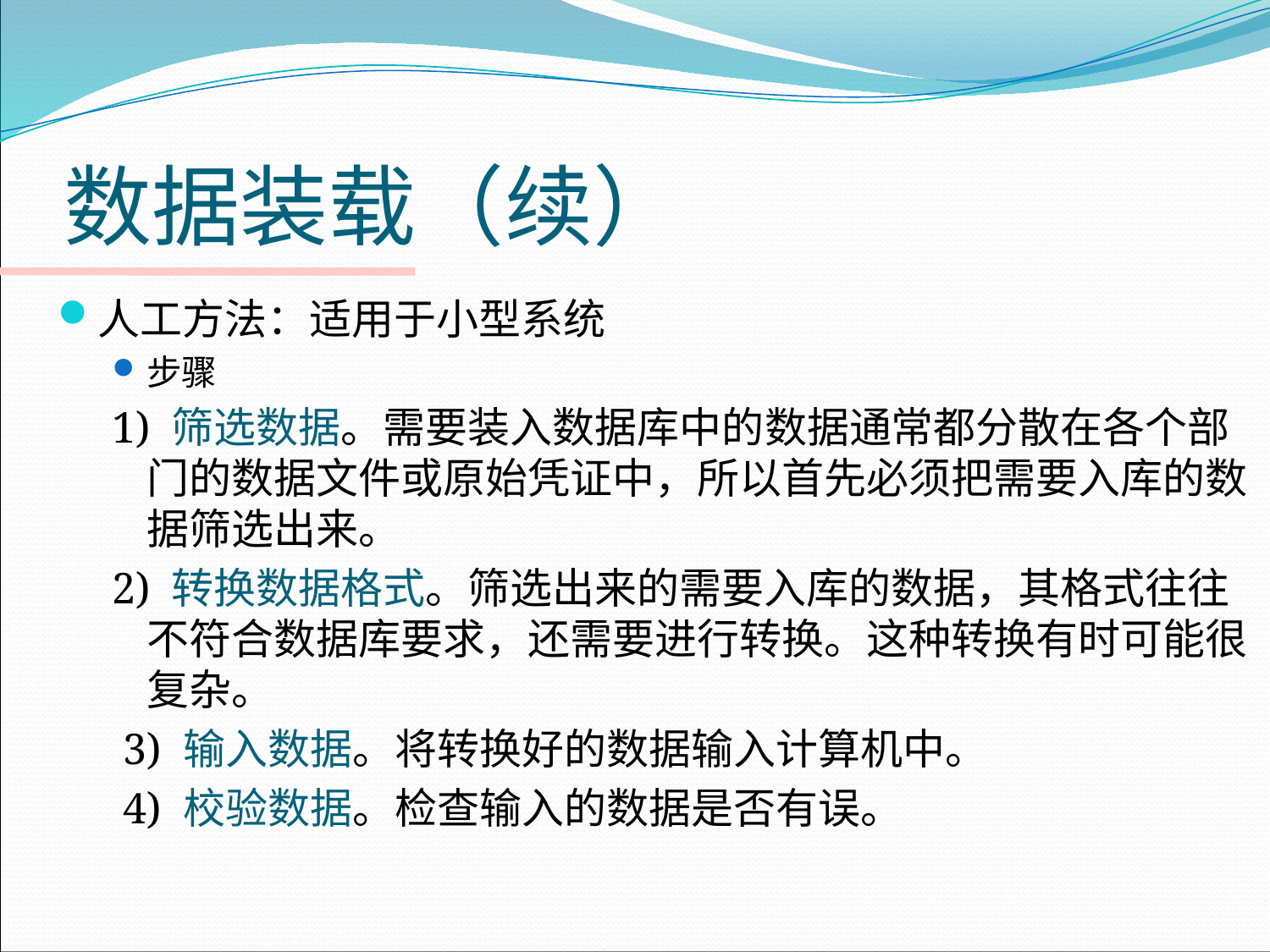

# 数据装载（续）
人工方法：适用于小型系统
步骤
1) 筛选数据。需要装入数据库中的数据通常都分散在各个部门的数据文件或原始凭证中，所以首先必须把需要入库的数据筛选出来。
2) 转换数据格式。筛选出来的需要入库的数据，其格式往往不符合数据库要求，还需要进行转换。这种转换有时可能很复杂。
 3) 输入数据。将转换好的数据输入计算机中。
 4) 校验数据。检查输入的数据是否有误。

805